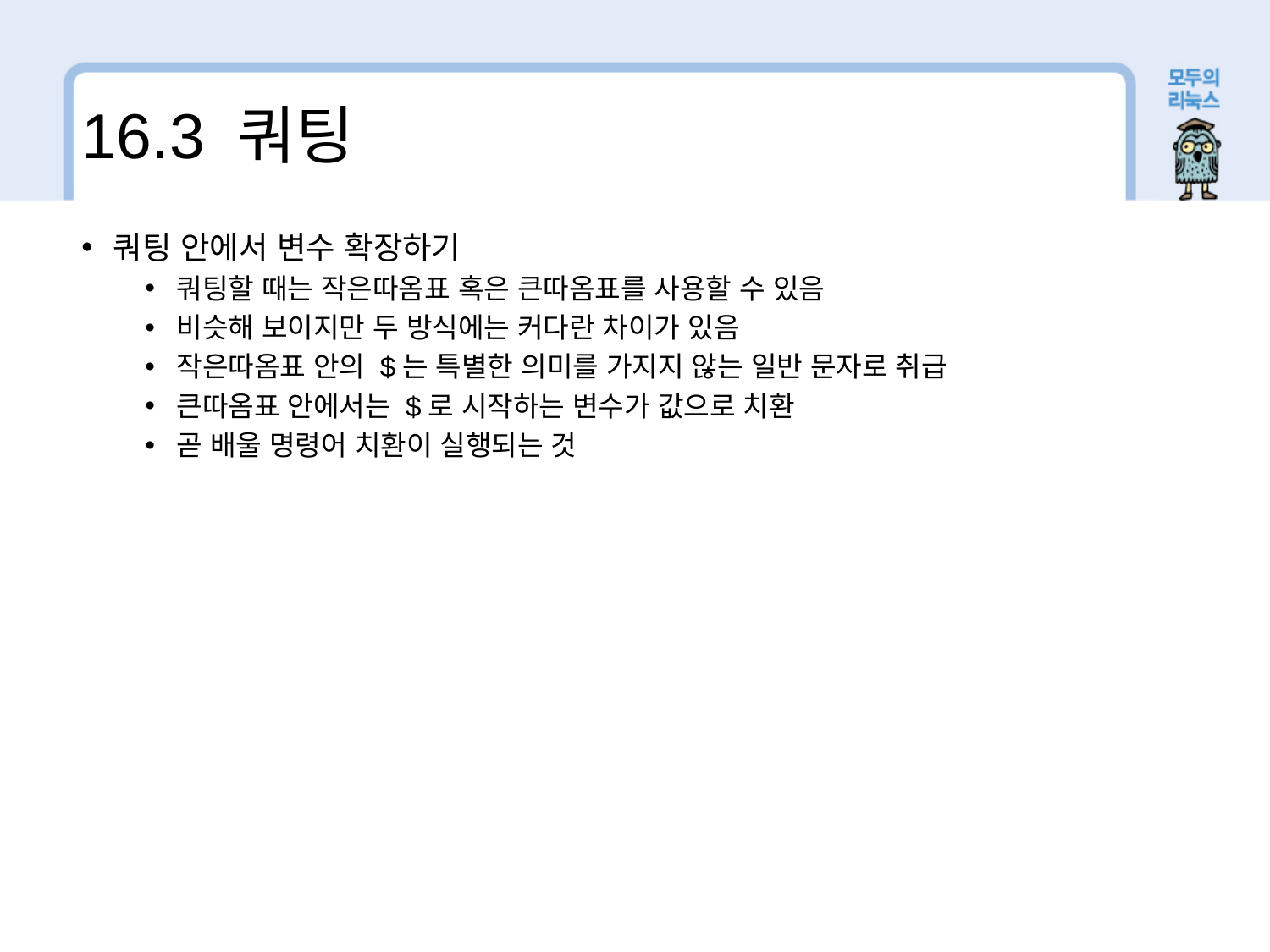

16.3 쿼팅
쿼팅 안에서 변수 확장하기
쿼팅할 때는 작은따옴표 혹은 큰따옴표를 사용할 수 있음
비슷해 보이지만 두 방식에는 커다란 차이가 있음
작은따옴표 안의 $는 특별한 의미를 가지지 않는 일반 문자로 취급
큰따옴표 안에서는 $로 시작하는 변수가 값으로 치환
곧 배울 명령어 치환이 실행되는 것